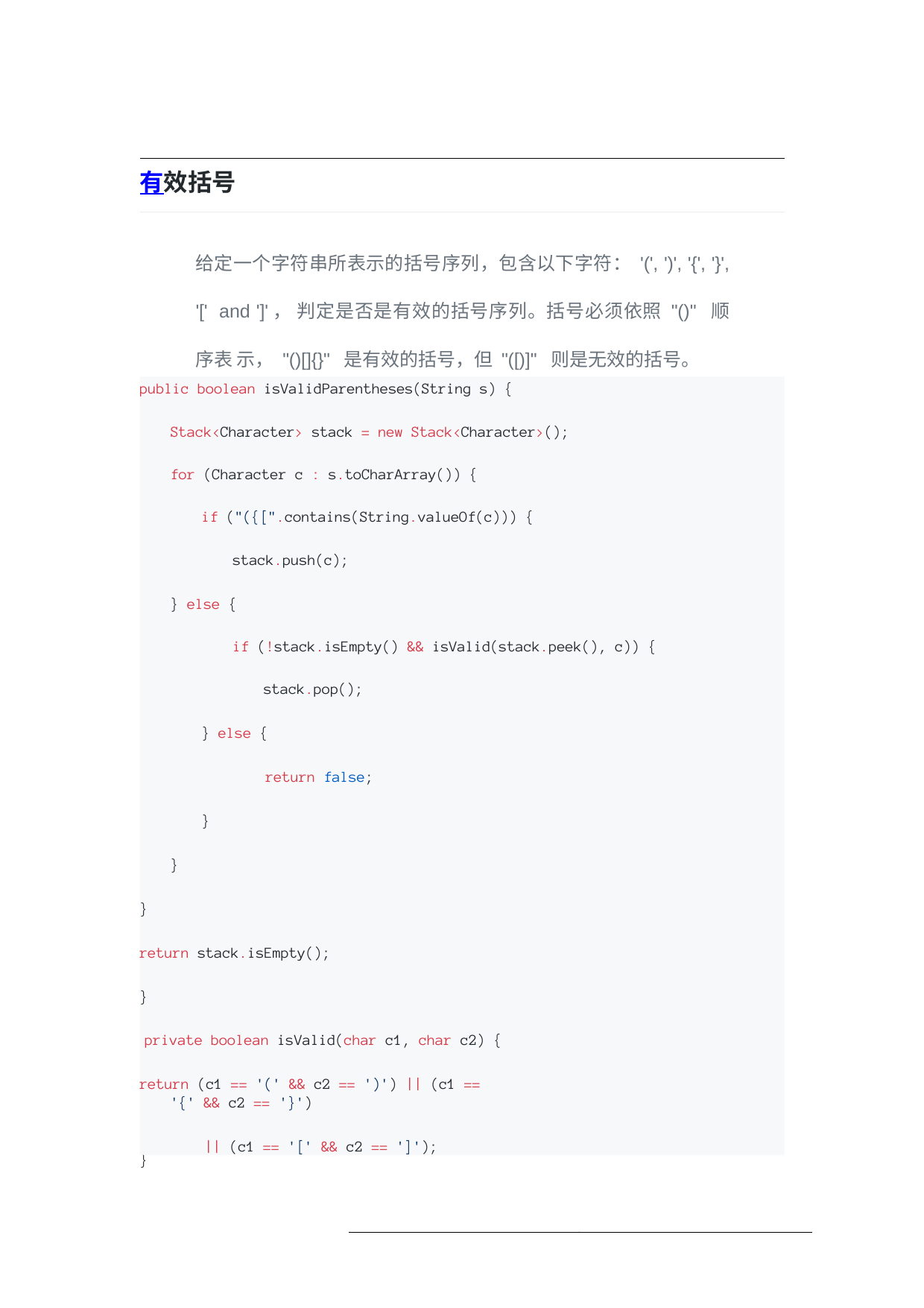

有效括号

给定一个字符串所表示的括号序列，包含以下字符： '(', ')', '{', '}', '['  and ']'， 判定是否是有效的括号序列。括号必须依照 "()" 顺序表 示， "()[]{}" 是有效的括号，但 "([)]" 则是无效的括号。

public boolean isValidParentheses(String s) {
Stack<Character> stack = new Stack<Character>();  for (Character c : s.toCharArray()) {
if ("({[".contains(String.valueOf(c))) {  stack.push(c);

} else {
if (!stack.isEmpty() && isValid(stack.peek(), c)) {  stack.pop();

} else {

return false;

}

}

}

return stack.isEmpty();

}

private boolean isValid(char c1, char c2) {

return (c1 == '(' && c2 == ')') || (c1 == '{' && c2 == '}')

|| (c1 == '[' && c2 == ']');
}